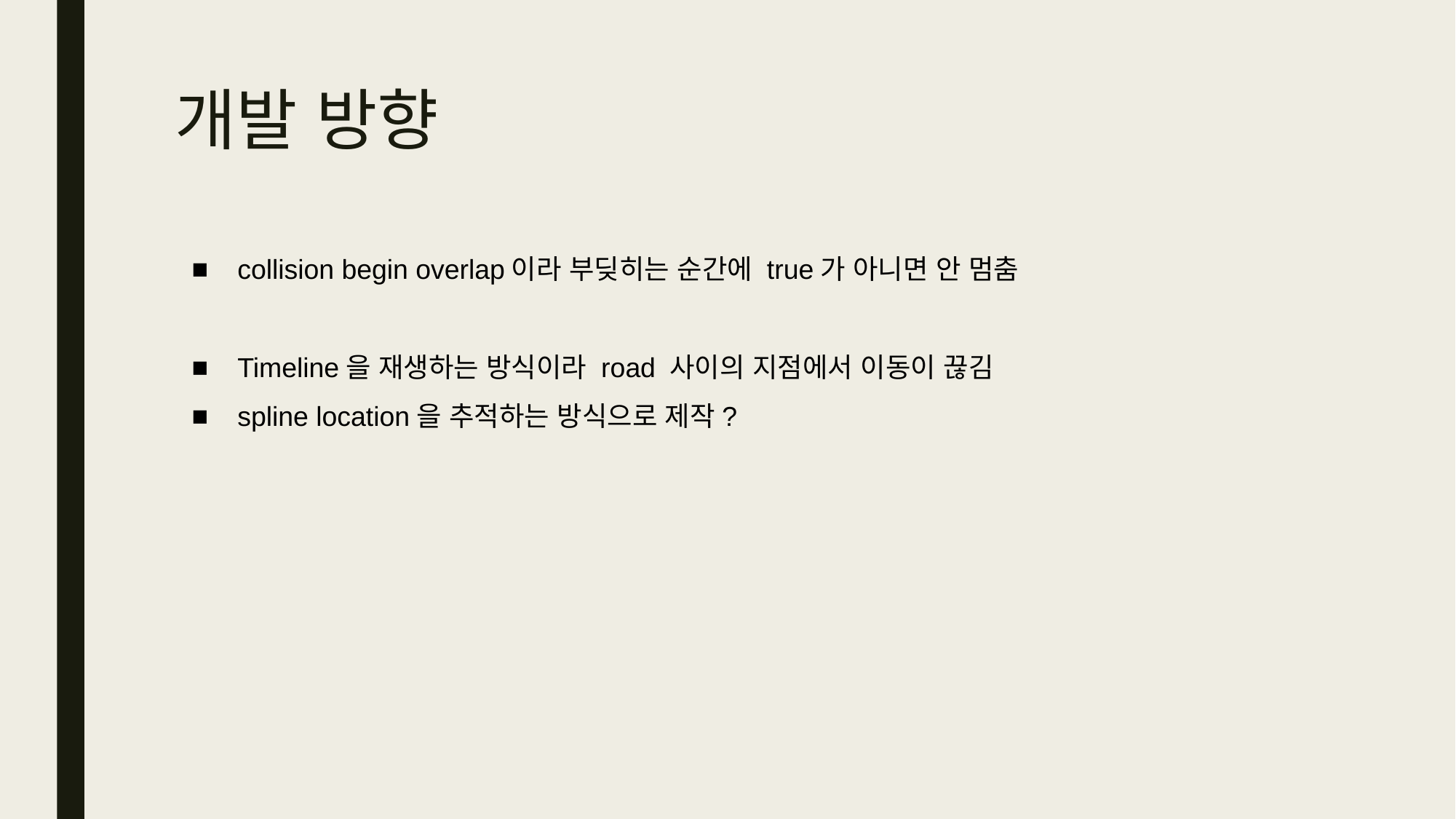

# 개발 방향

collision begin overlap이라 부딪히는 순간에 true가 아니면 안 멈춤

Timeline을 재생하는 방식이라 road 사이의 지점에서 이동이 끊김
spline location을 추적하는 방식으로 제작?